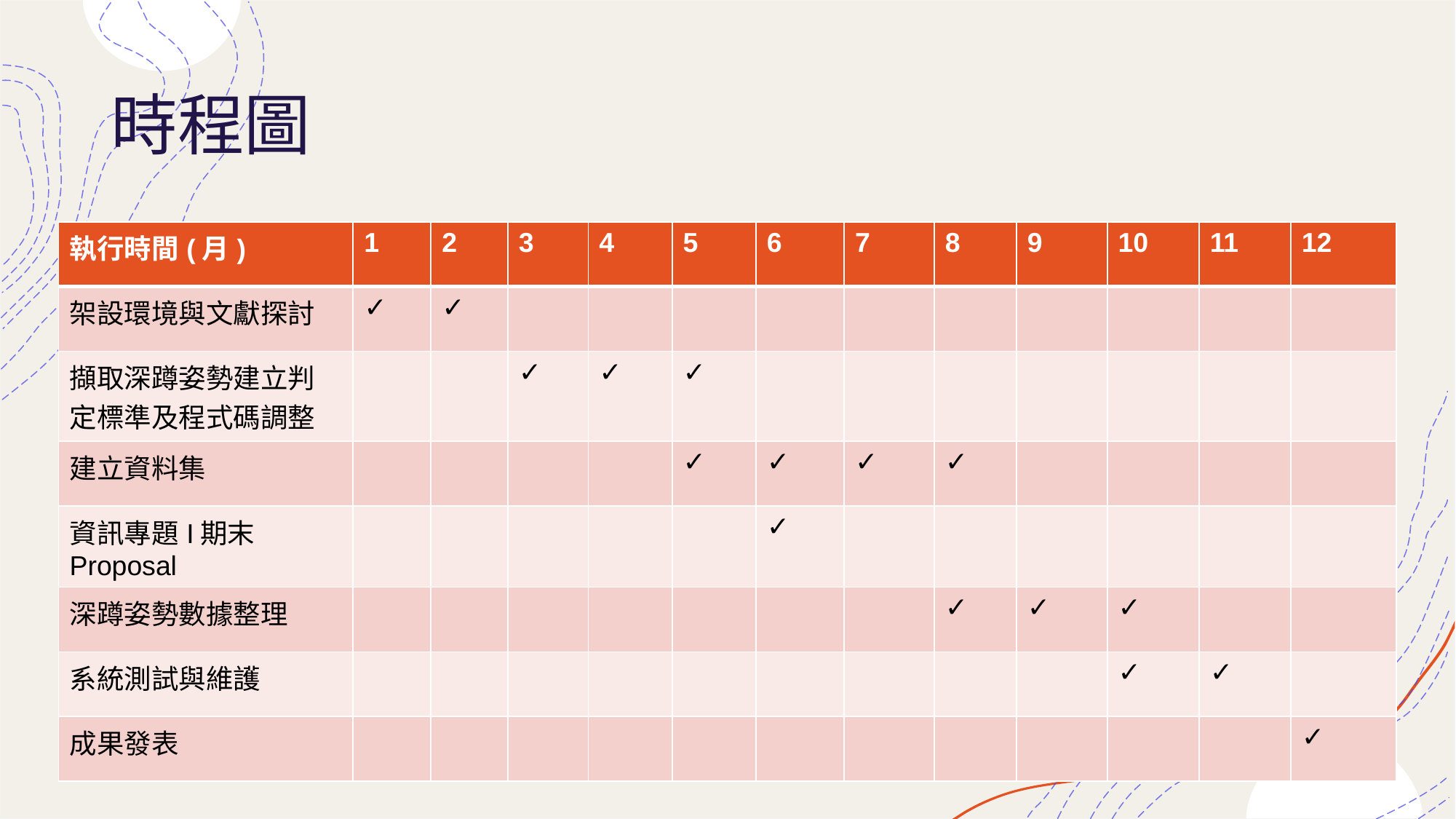

# 時程圖
| 執行時間(月) | 1 | 2 | 3 | 4 | 5 | 6 | 7 | 8 | 9 | 10 | 11 | 12 |
| --- | --- | --- | --- | --- | --- | --- | --- | --- | --- | --- | --- | --- |
| 架設環境與文獻探討 | ✓ | ✓ |  |  |  |  |  |  |  |  |  |  |
| 擷取深蹲姿勢建立判定標準及程式碼調整 |  |  | ✓ | ✓ | ✓ |  |  |  |  |  |  |  |
| 建立資料集 |  |  |  |  | ✓ | ✓ | ✓ | ✓ |  |  |  |  |
| 資訊專題I期末Proposal |  |  |  |  |  | ✓ |  |  |  |  |  |  |
| 深蹲姿勢數據整理 |  |  |  |  |  |  |  | ✓ | ✓ | ✓ |  |  |
| 系統測試與維護 |  |  |  |  |  |  |  |  |  | ✓ | ✓ |  |
| 成果發表 |  |  |  |  |  |  |  |  |  |  |  | ✓ |